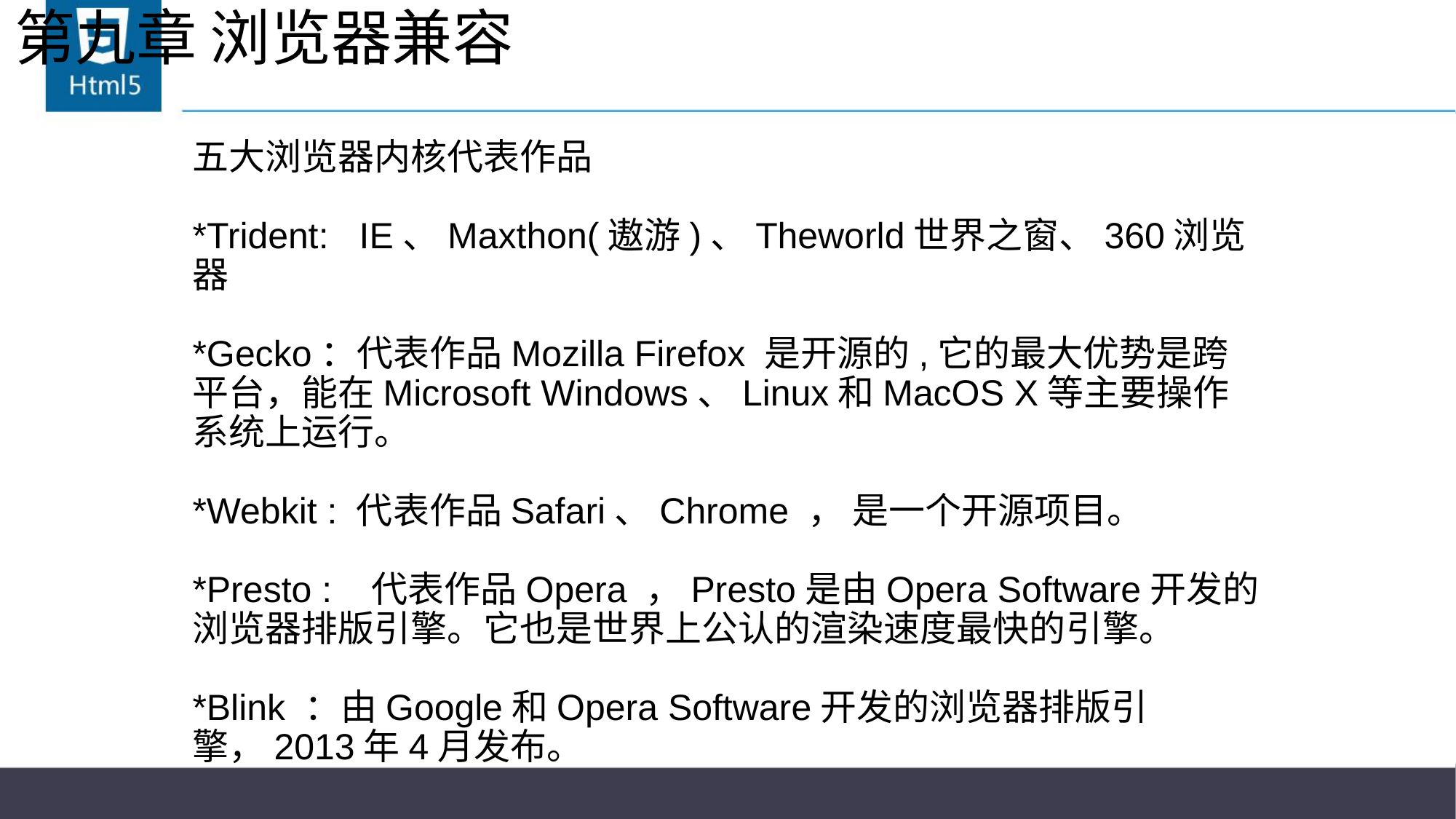

# 第九章 浏览器兼容
五大浏览器内核代表作品

*Trident:   IE、Maxthon(遨游)、Theworld世界之窗、360浏览器

*Gecko：代表作品Mozilla Firefox 是开源的,它的最大优势是跨平台，能在Microsoft Windows、Linux和MacOS X等主要操作系统上运行。

*Webkit : 代表作品Safari、Chrome ， 是一个开源项目。

*Presto :   代表作品Opera ，Presto是由Opera Software开发的浏览器排版引擎。它也是世界上公认的渲染速度最快的引擎。

*Blink ：由Google和Opera Software开发的浏览器排版引擎，2013年4月发布。